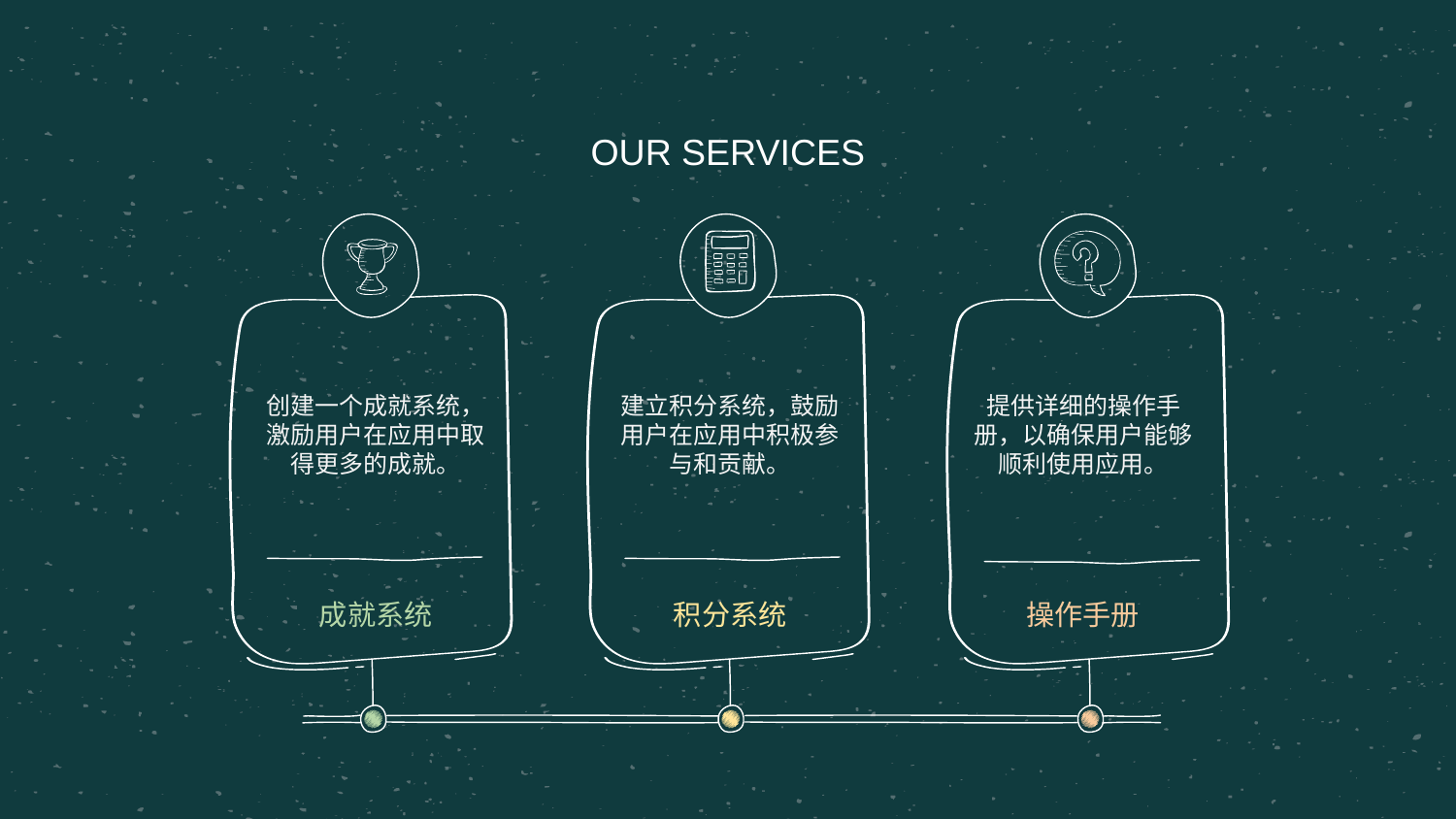

# OUR SERVICES

建立积分系统，鼓励用户在应用中积极参与和贡献。
提供详细的操作手册，以确保用户能够顺利使用应用。
创建一个成就系统，激励用户在应用中取得更多的成就。
成就系统
积分系统
操作手册